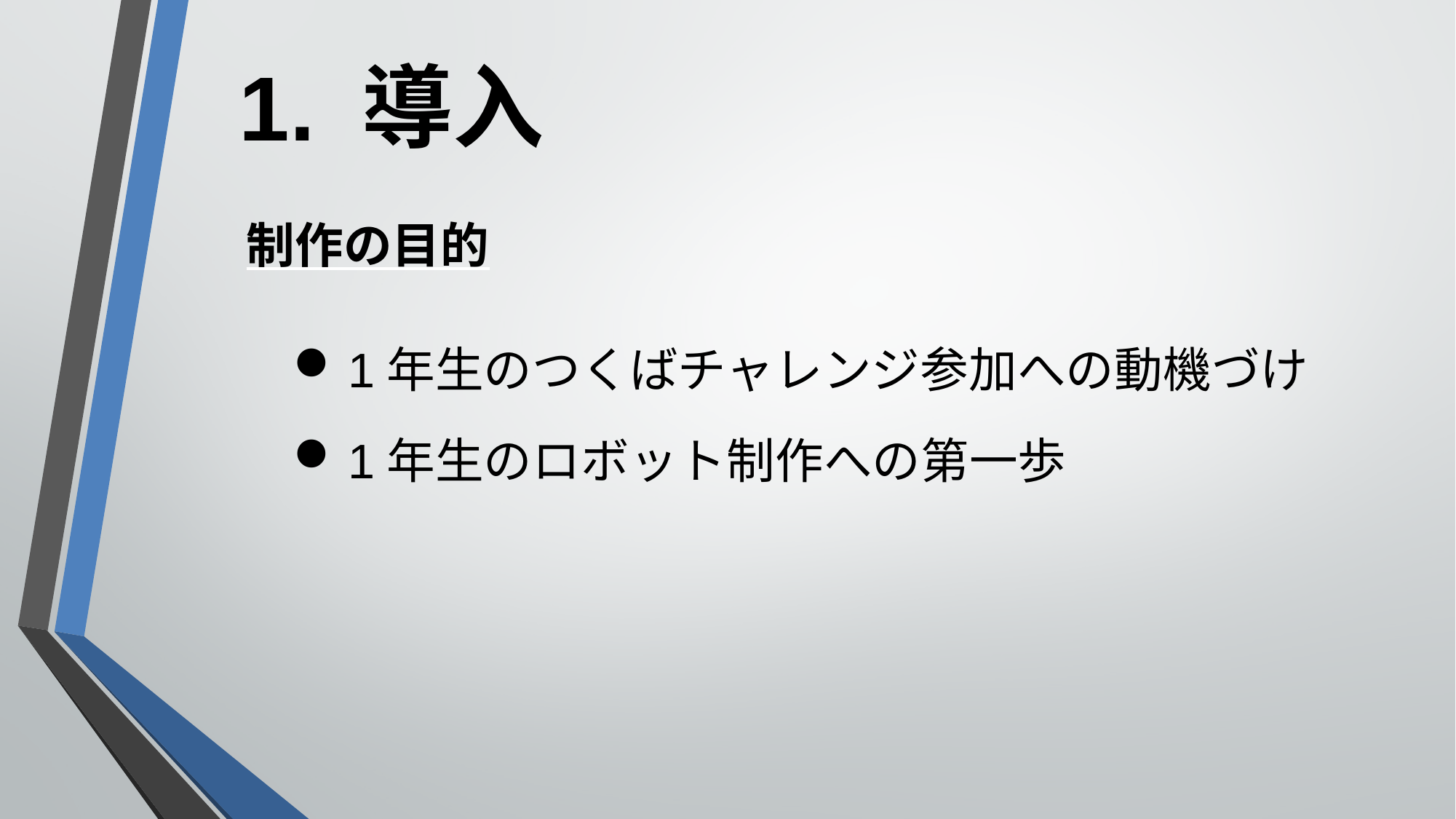

1. 導入
制作の目的

1年生のつくばチャレンジ参加への動機づけ

1年生のロボット制作への第一歩